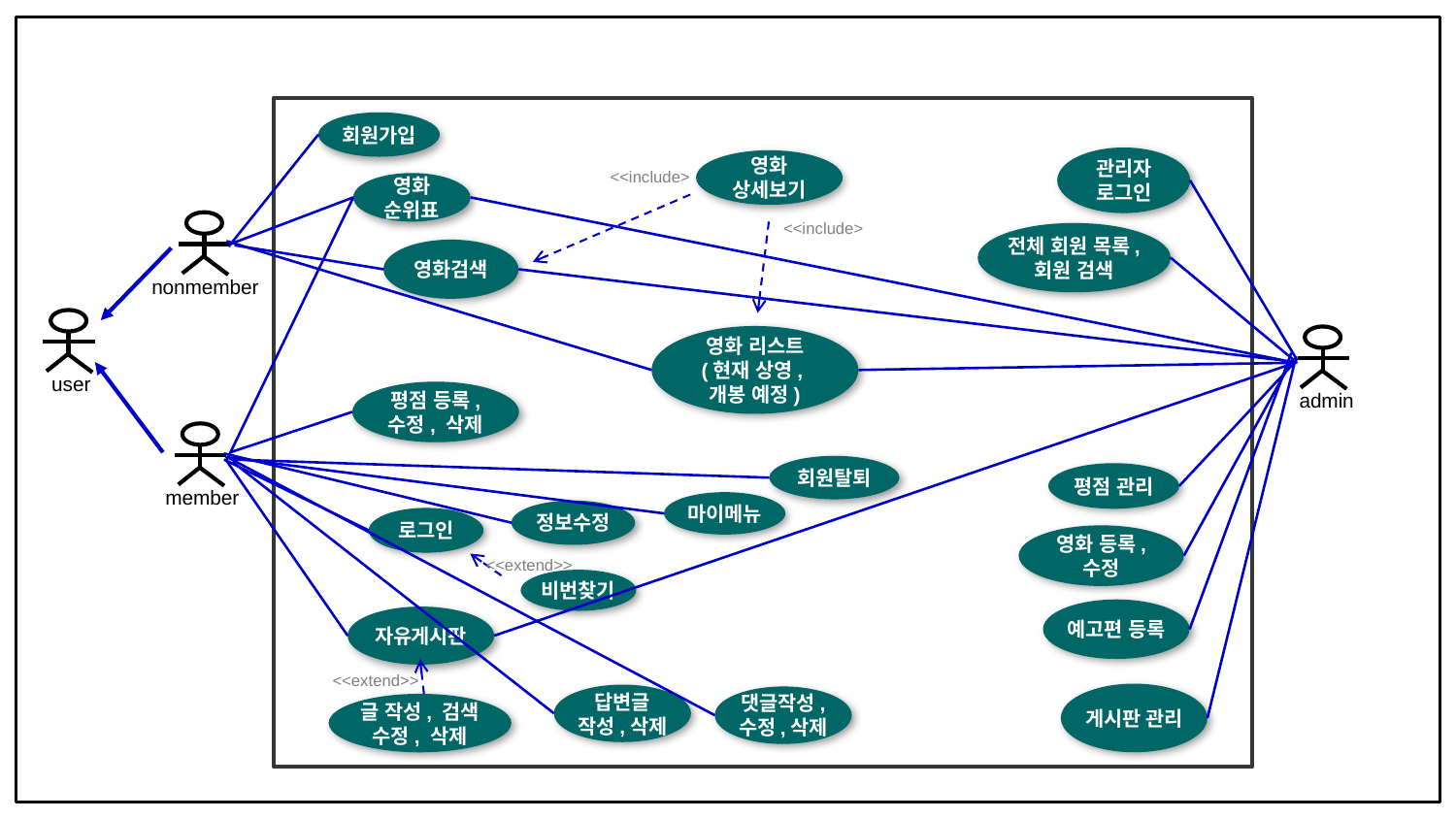

회원가입
관리자 로그인
영화
상세보기
<<include>
영화 순위표

nonmember
<<include>
전체 회원 목록, 회원 검색
영화검색

user
영화 리스트
(현재 상영,
개봉 예정)

admin
평점 등록, 수정, 삭제

member
회원탈퇴
평점 관리
마이메뉴
정보수정
로그인
영화 등록, 수정
<<extend>>
비번찾기
예고편 등록
자유게시판
<<extend>>
게시판 관리
답변글
작성,삭제
댓글작성,
수정,삭제
글 작성, 검색 수정, 삭제